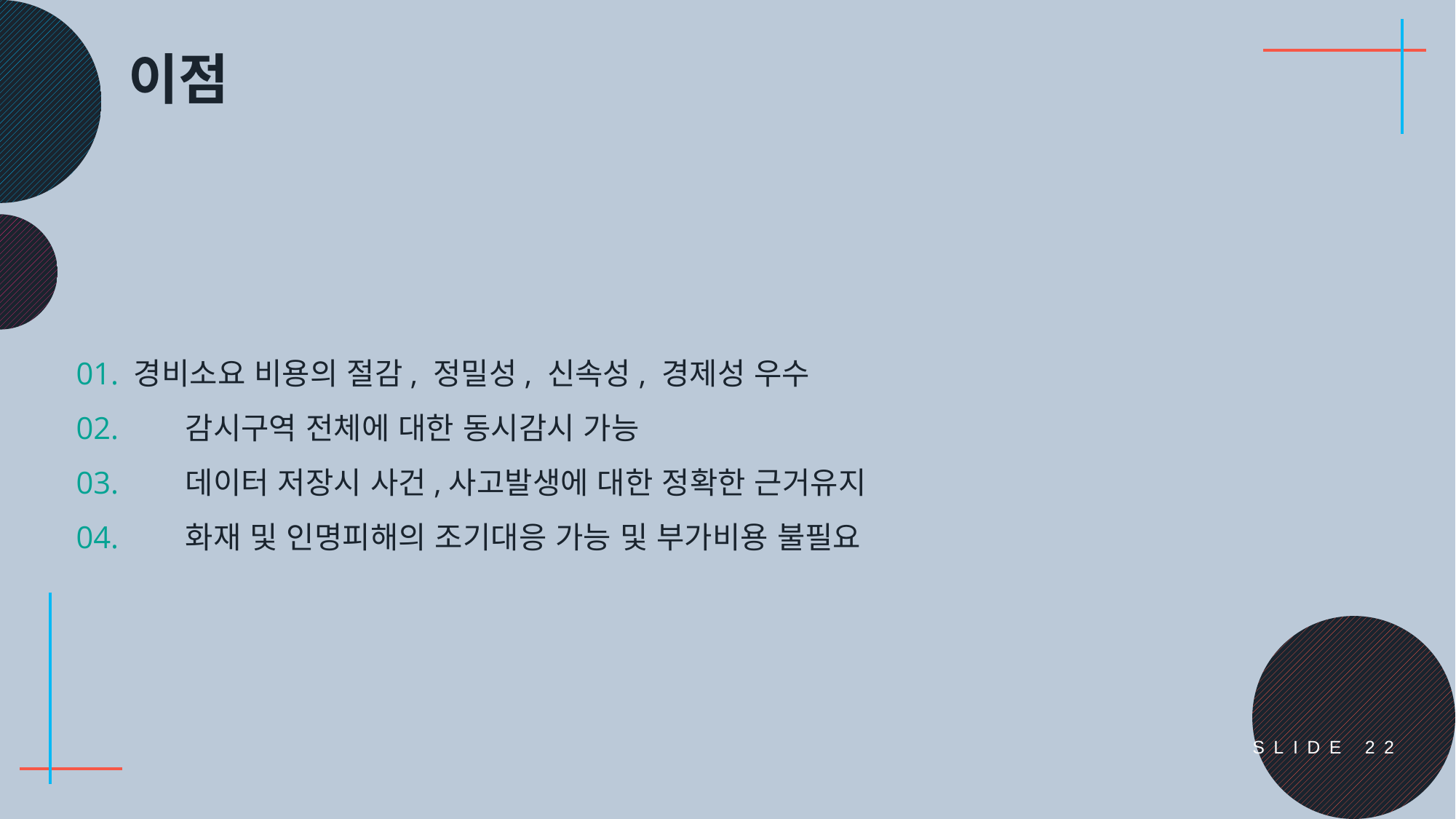

이점
01. 경비소요 비용의 절감, 정밀성, 신속성, 경제성 우수
02.	감시구역 전체에 대한 동시감시 가능
03.	데이터 저장시 사건,사고발생에 대한 정확한 근거유지
04.	화재 및 인명피해의 조기대응 가능 및 부가비용 불필요